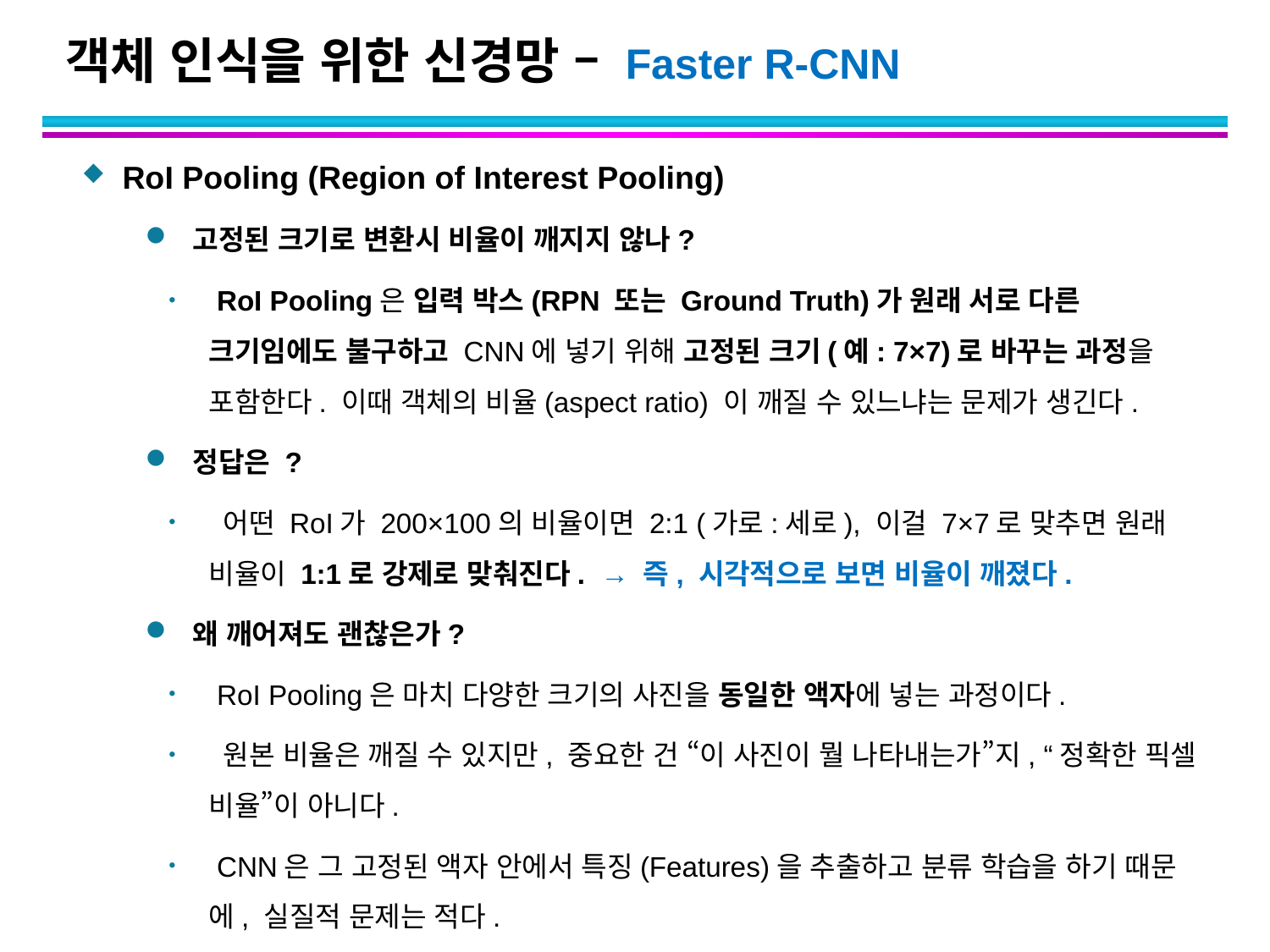

# 객체 인식을 위한 신경망 – Faster R-CNN
RoI Pooling (Region of Interest Pooling)
고정된 크기로 변환시 비율이 깨지지 않나?
 RoI Pooling은 입력 박스(RPN 또는 Ground Truth)가 원래 서로 다른 크기임에도 불구하고 CNN에 넣기 위해 고정된 크기(예: 7×7)로 바꾸는 과정을 포함한다. 이때 객체의 비율(aspect ratio) 이 깨질 수 있느냐는 문제가 생긴다.
정답은 ?
 어떤 RoI가 200×100의 비율이면 2:1 (가로:세로), 이걸 7×7로 맞추면 원래 비율이 1:1로 강제로 맞춰진다.  → 즉, 시각적으로 보면 비율이 깨졌다.
왜 깨어져도 괜찮은가?
 RoI Pooling은 마치 다양한 크기의 사진을 동일한 액자에 넣는 과정이다.
 원본 비율은 깨질 수 있지만, 중요한 건 “이 사진이 뭘 나타내는가”지, “정확한 픽셀 비율”이 아니다.
 CNN은 그 고정된 액자 안에서 특징(Features)을 추출하고 분류 학습을 하기 때문에, 실질적 문제는 적다.